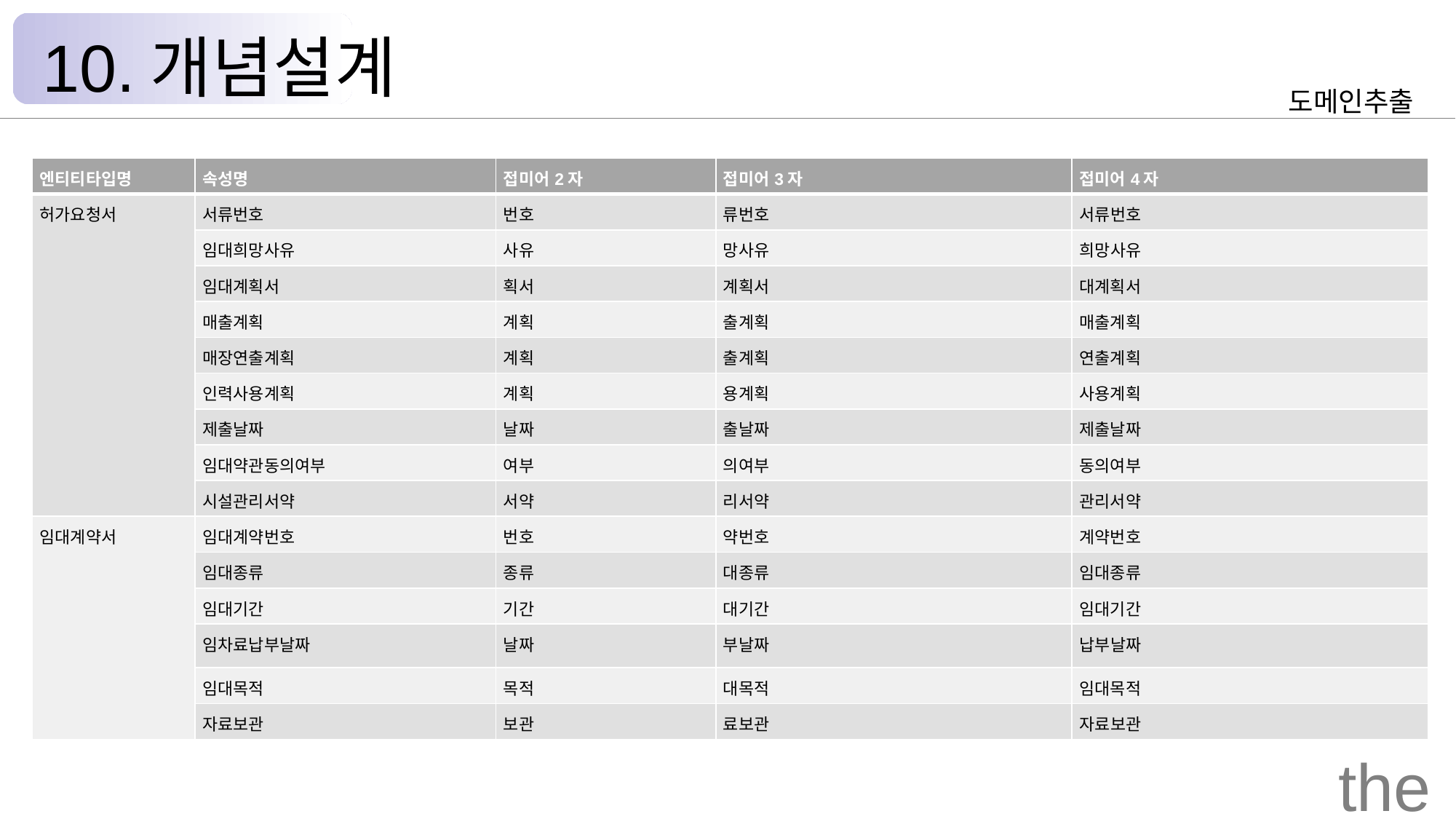

10.개념설계

도메인추출
| 엔티티타입명 | 속성명 | 접미어2자 | 접미어3자 | 접미어4자 |
| --- | --- | --- | --- | --- |
| 허가요청서 | 서류번호 | 번호 | 류번호 | 서류번호 |
|  | 임대희망사유 | 사유 | 망사유 | 희망사유 |
|  | 임대계획서 | 획서 | 계획서 | 대계획서 |
|  | 매출계획 | 계획 | 출계획 | 매출계획 |
|  | 매장연출계획 | 계획 | 출계획 | 연출계획 |
|  | 인력사용계획 | 계획 | 용계획 | 사용계획 |
|  | 제출날짜 | 날짜 | 출날짜 | 제출날짜 |
|  | 임대약관동의여부 | 여부 | 의여부 | 동의여부 |
|  | 시설관리서약 | 서약 | 리서약 | 관리서약 |
| 임대계약서 | 임대계약번호 | 번호 | 약번호 | 계약번호 |
|  | 임대종류 | 종류 | 대종류 | 임대종류 |
|  | 임대기간 | 기간 | 대기간 | 임대기간 |
|  | 임차료납부날짜 | 날짜 | 부날짜 | 납부날짜 |
|  | 임대목적 | 목적 | 대목적 | 임대목적 |
|  | 자료보관 | 보관 | 료보관 | 자료보관 |
the Palace